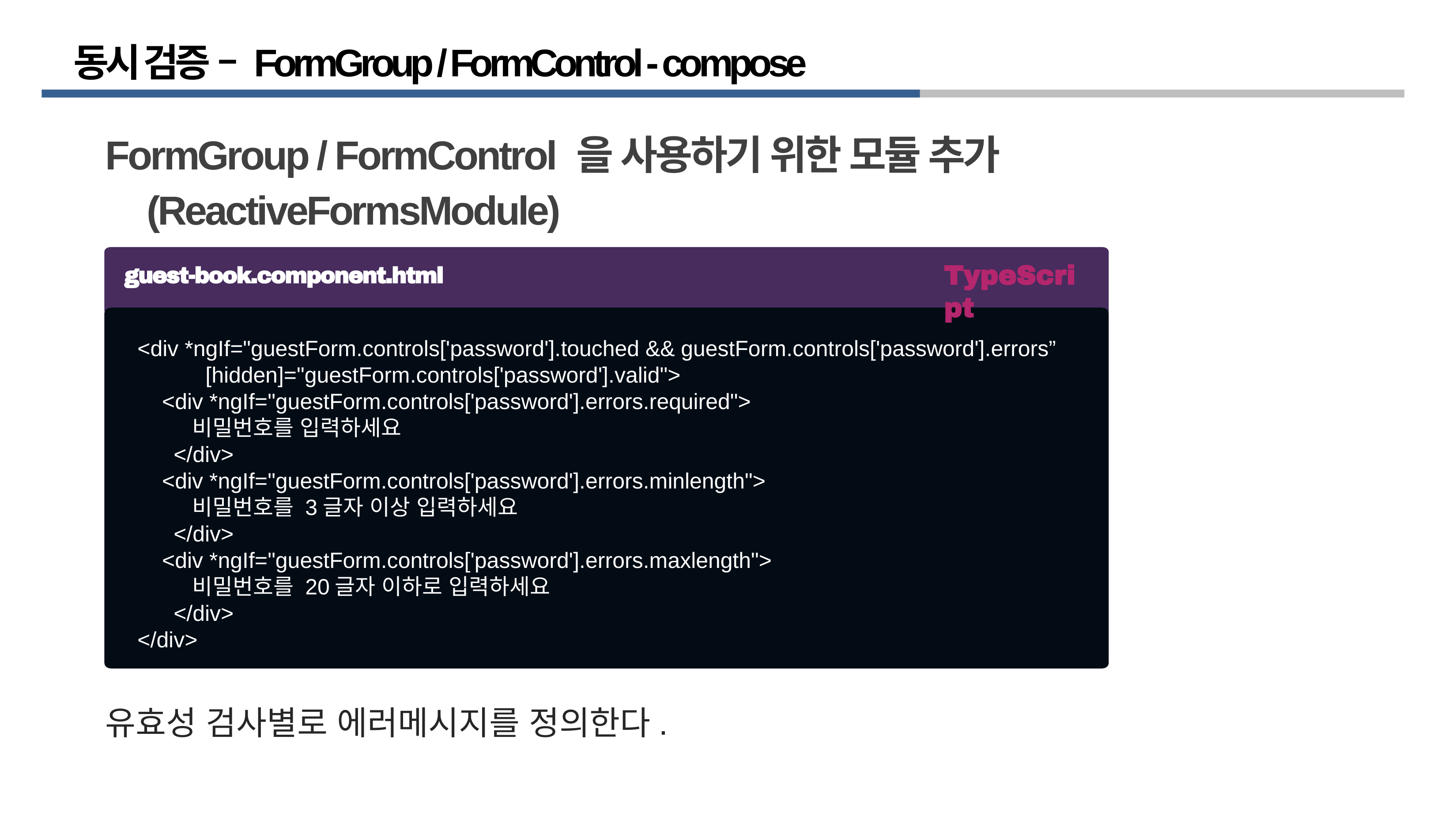

# 동시 검증 – FormGroup / FormControl - compose
FormGroup / FormControl 을 사용하기 위한 모듈 추가 (ReactiveFormsModule)

TypeScript
guest-book.component.html

<div *ngIf="guestForm.controls['password'].touched && guestForm.controls['password'].errors”
           [hidden]="guestForm.controls['password'].valid">
    <div *ngIf="guestForm.controls['password'].errors.required">
        비밀번호를 입력하세요
     </div>
    <div *ngIf="guestForm.controls['password'].errors.minlength">
        비밀번호를 3글자 이상 입력하세요
     </div>
    <div *ngIf="guestForm.controls['password'].errors.maxlength">
        비밀번호를 20글자 이하로 입력하세요
     </div>
</div>
유효성 검사별로 에러메시지를 정의한다.